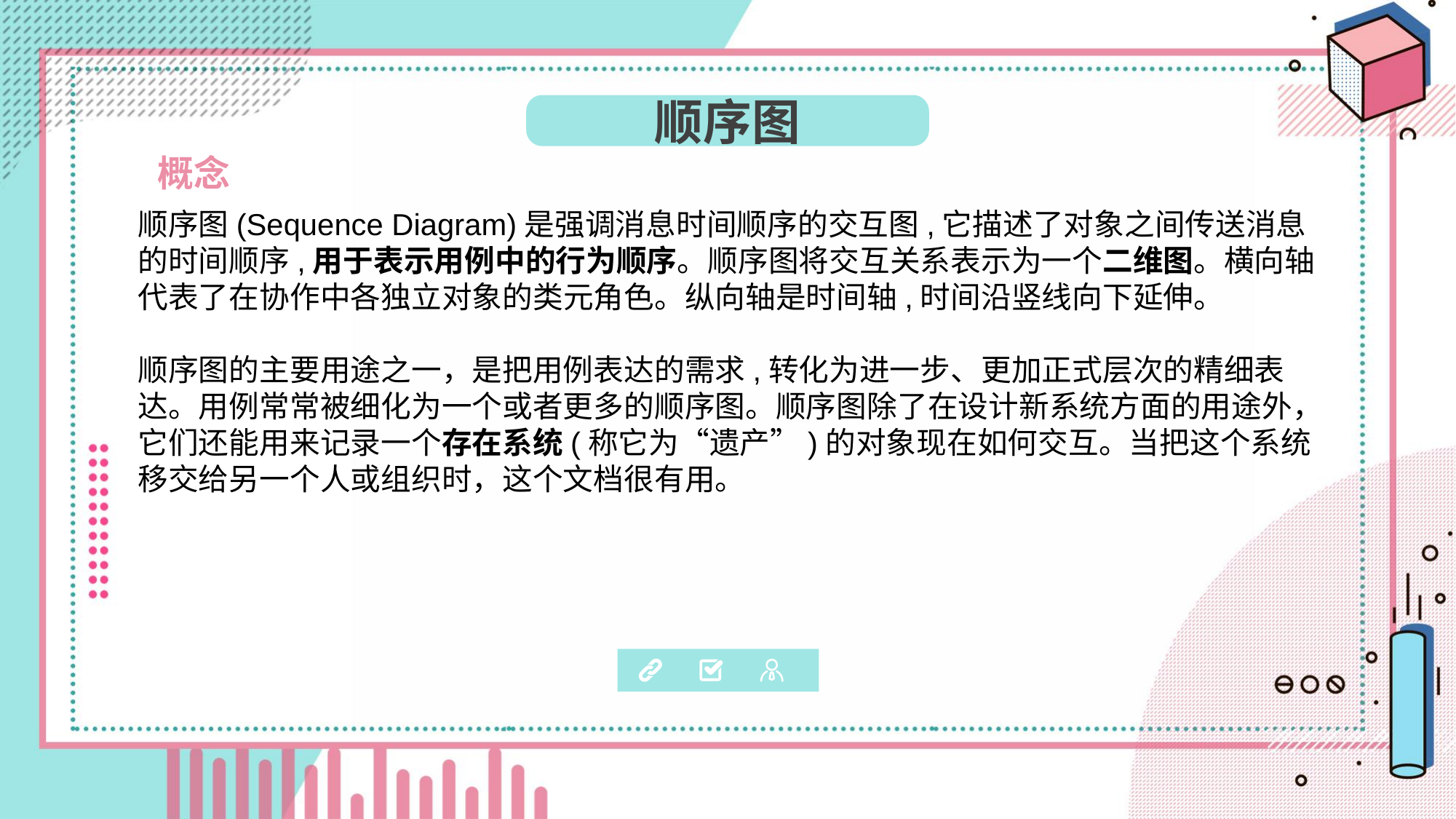

顺序图
 概念
顺序图(Sequence Diagram)是强调消息时间顺序的交互图,它描述了对象之间传送消息的时间顺序,用于表示用例中的行为顺序。顺序图将交互关系表示为一个二维图。横向轴代表了在协作中各独立对象的类元角色。纵向轴是时间轴,时间沿竖线向下延伸。

顺序图的主要用途之一，是把用例表达的需求,转化为进一步、更加正式层次的精细表
达。用例常常被细化为一个或者更多的顺序图。顺序图除了在设计新系统方面的用途外，
它们还能用来记录一个存在系统(称它为“遗产”)的对象现在如何交互。当把这个系统移交给另一个人或组织时，这个文档很有用。